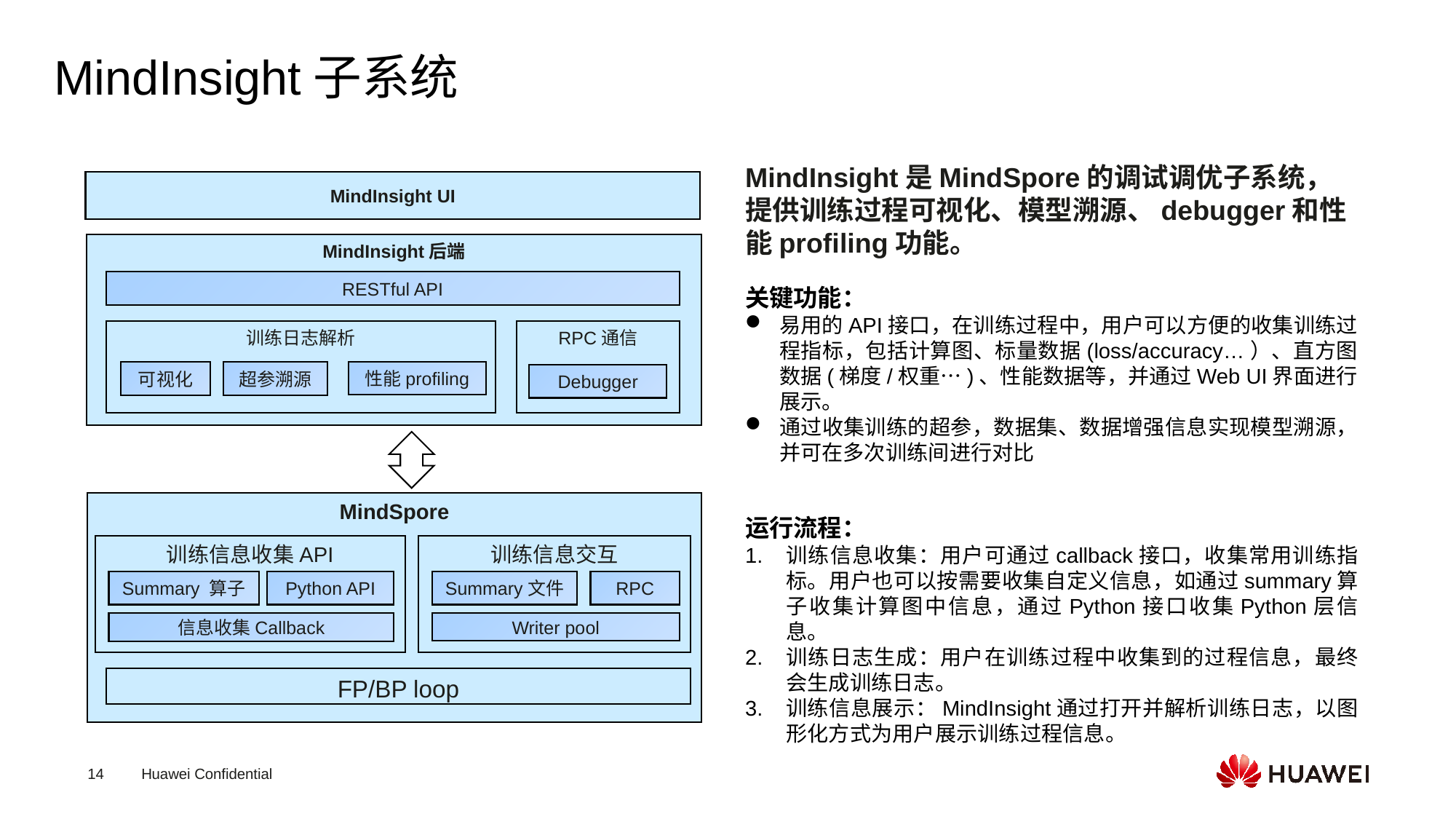

# MindInsight子系统

MindInsight是MindSpore的调试调优子系统，提供训练过程可视化、模型溯源、debugger和性能profiling功能。
MindInsight UI
MindInsight后端
RESTful API
关键功能：
易用的API接口，在训练过程中，用户可以方便的收集训练过程指标，包括计算图、标量数据(loss/accuracy…）、直方图数据(梯度/权重…)、性能数据等，并通过Web UI界面进行展示。
通过收集训练的超参，数据集、数据增强信息实现模型溯源，并可在多次训练间进行对比
训练日志解析
RPC通信
性能profiling
超参溯源
可视化
Debugger

MindSpore
运行流程：
训练信息收集：用户可通过callback接口，收集常用训练指标。用户也可以按需要收集自定义信息，如通过summary算子收集计算图中信息，通过Python接口收集Python层信息。
训练日志生成：用户在训练过程中收集到的过程信息，最终会生成训练日志。
训练信息展示：MindInsight通过打开并解析训练日志，以图形化方式为用户展示训练过程信息。
训练信息收集API
训练信息交互
Summary 算子
Python API
Summary文件
RPC
信息收集Callback
Writer pool
FP/BP loop